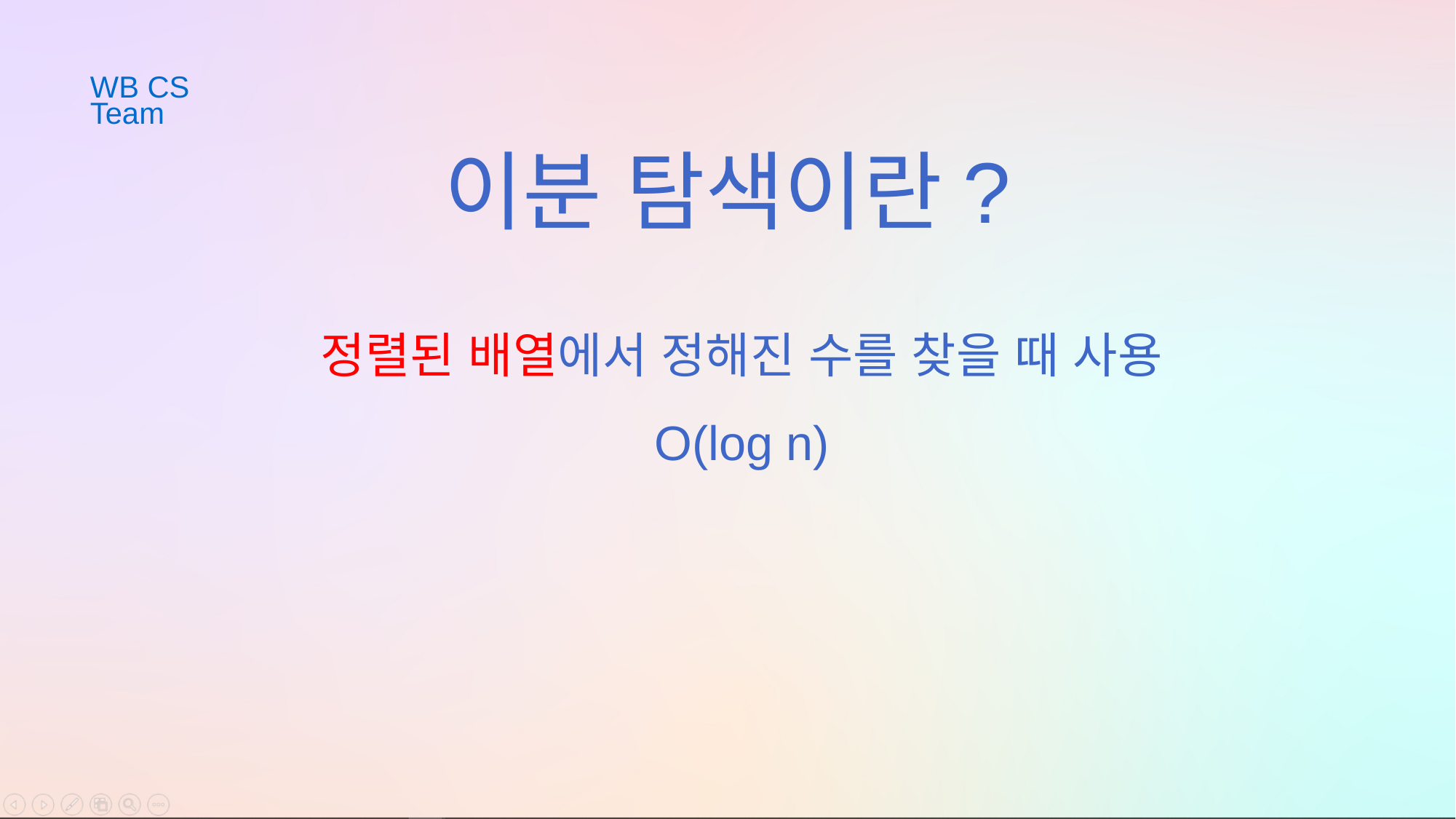

WB CS Team
이분 탐색이란?
정렬된 배열에서 정해진 수를 찾을 때 사용
O(log n)